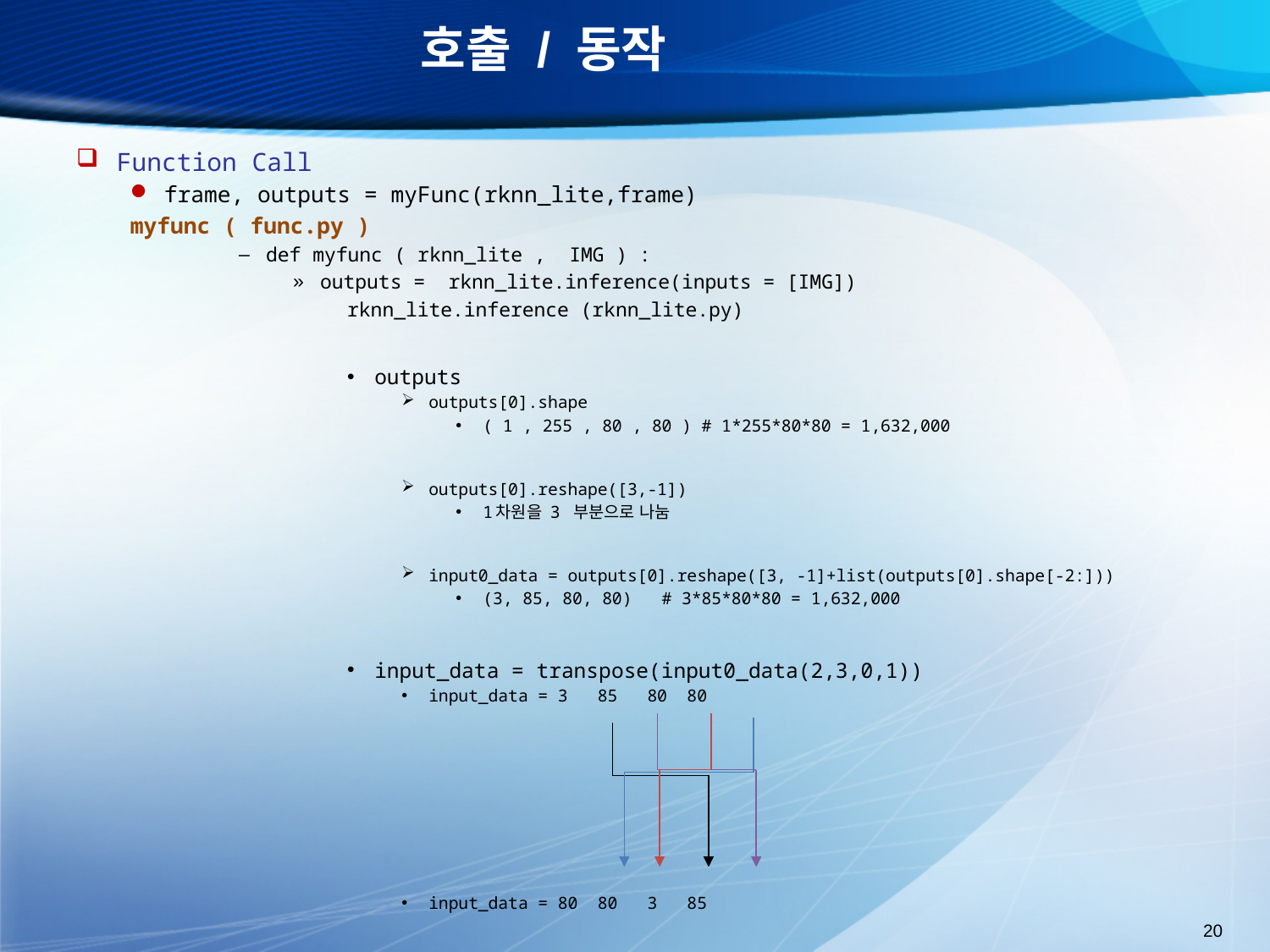

# 호출 / 동작
Function Call
frame, outputs = myFunc(rknn_lite,frame)
	myfunc ( func.py )
def myfunc ( rknn_lite ,  IMG ) :
outputs =  rknn_lite.inference(inputs = [IMG])
rknn_lite.inference (rknn_lite.py)

outputs
outputs[0].shape
( 1 , 255 , 80 , 80 ) # 1*255*80*80 = 1,632,000

outputs[0].reshape([3,-1])
1차원을 3 부분으로 나눔

input0_data = outputs[0].reshape([3, -1]+list(outputs[0].shape[-2:]))
(3, 85, 80, 80)   # 3*85*80*80 = 1,632,000

input_data = transpose(input0_data(2,3,0,1))
input_data = 3   85   80  80

input_data = 80  80   3   85